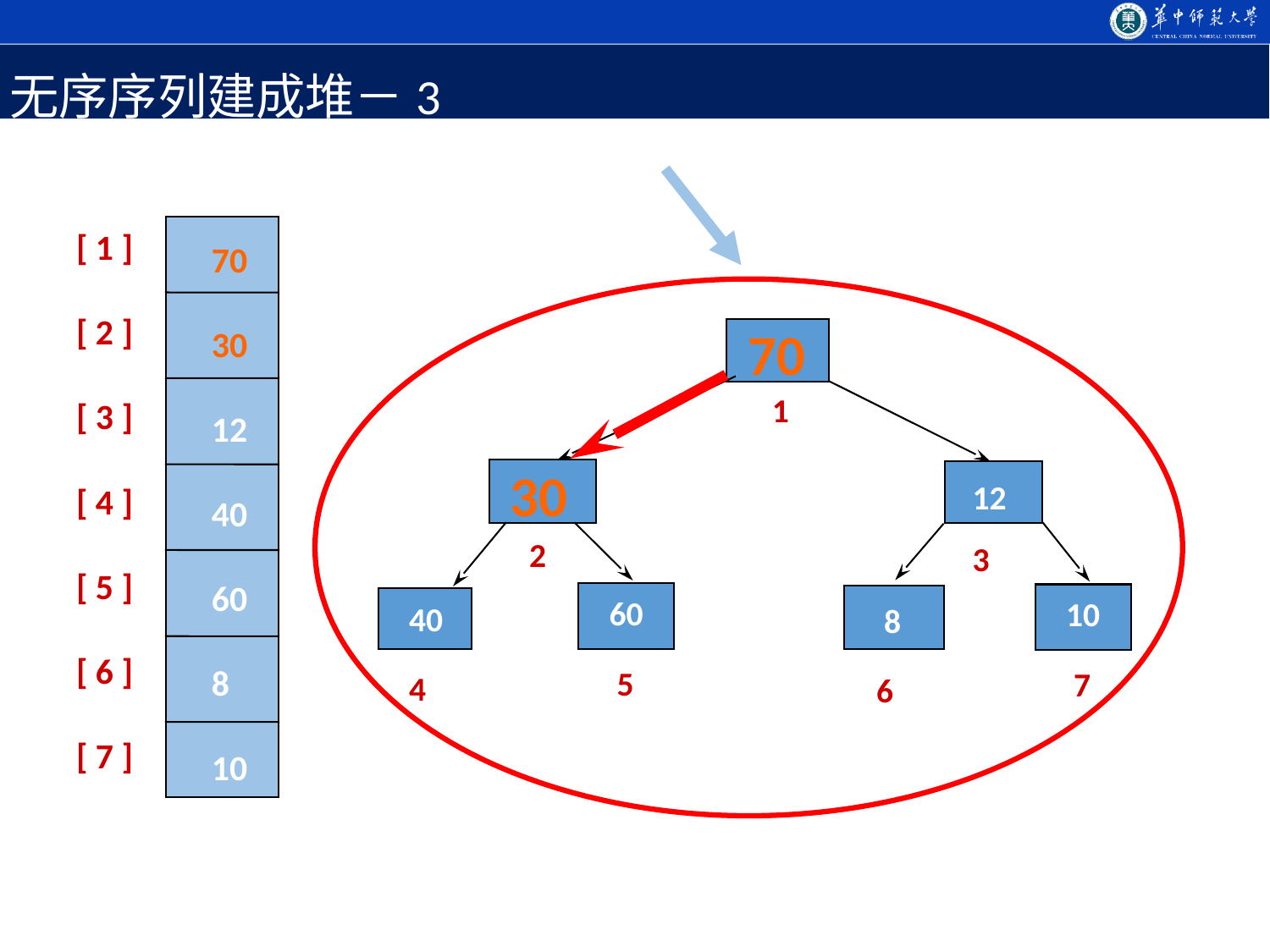

无序序列建成堆－3

[ 1 ]

[ 2 ]

[ 3 ]

[ 4 ]

[ 5 ]

[ 6 ]

[ 7 ]

70

30

12

40

60

8

10

 70

1

 12

 3

60

 5

10

 7

2

40

4
 8

6

 30